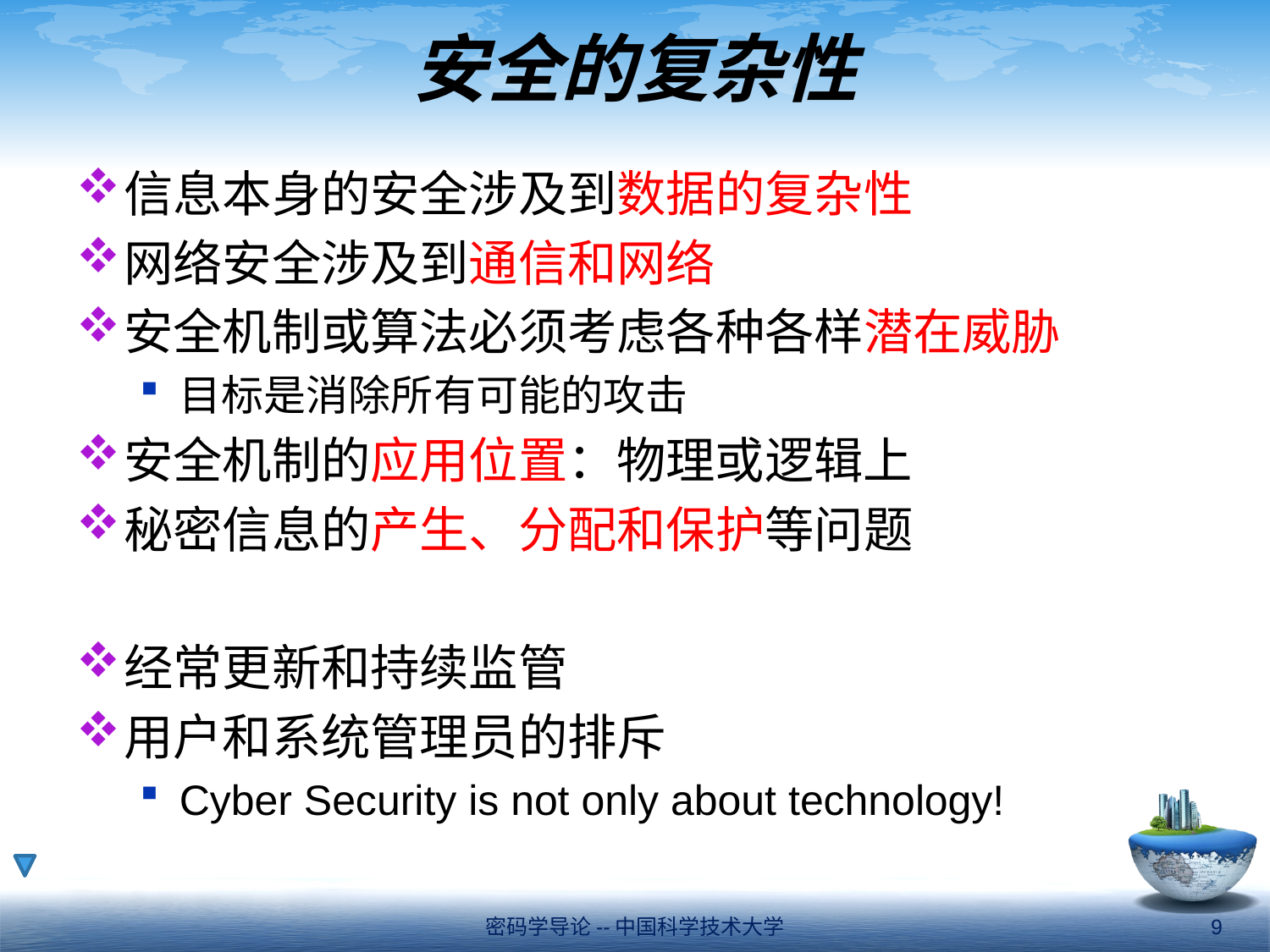

# 安全的复杂性
信息本身的安全涉及到数据的复杂性
网络安全涉及到通信和网络
安全机制或算法必须考虑各种各样潜在威胁
目标是消除所有可能的攻击
安全机制的应用位置：物理或逻辑上
秘密信息的产生、分配和保护等问题

经常更新和持续监管
用户和系统管理员的排斥
Cyber Security is not only about technology!

密码学导论--中国科学技术大学
9